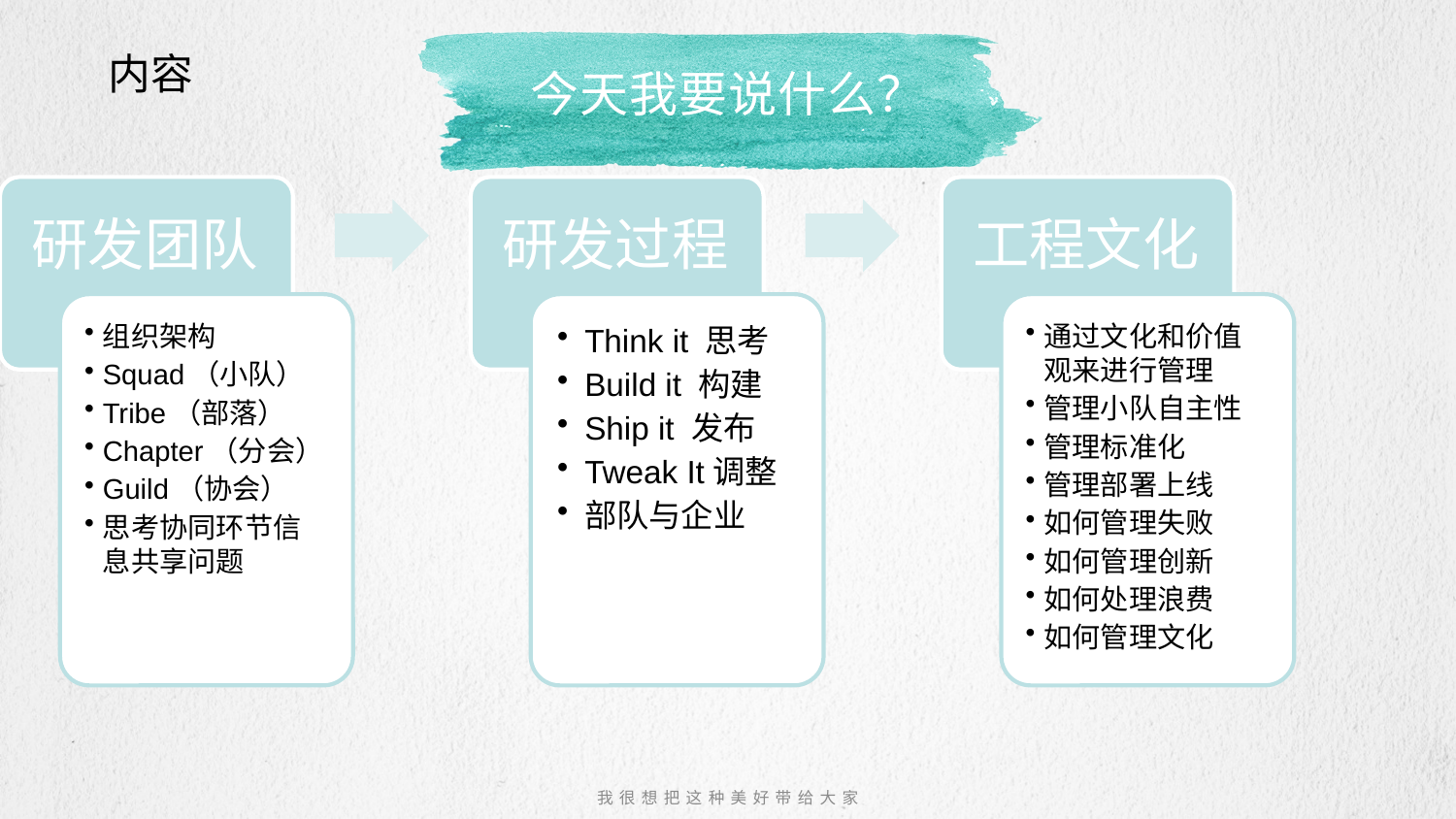

# 今天我要说什么？
内容
组织架构
Squad（小队）
Tribe（部落）
Chapter（分会）
Guild（协会）
思考协同环节信息共享问题
Think it 思考
Build it 构建
Ship it 发布
Tweak It调整
部队与企业
通过文化和价值观来进行管理
管理小队自主性
管理标准化
管理部署上线
如何管理失败
如何管理创新
如何处理浪费
如何管理文化
研发团队

研发过程

工程文化
我很想把这种美好带给大家

3